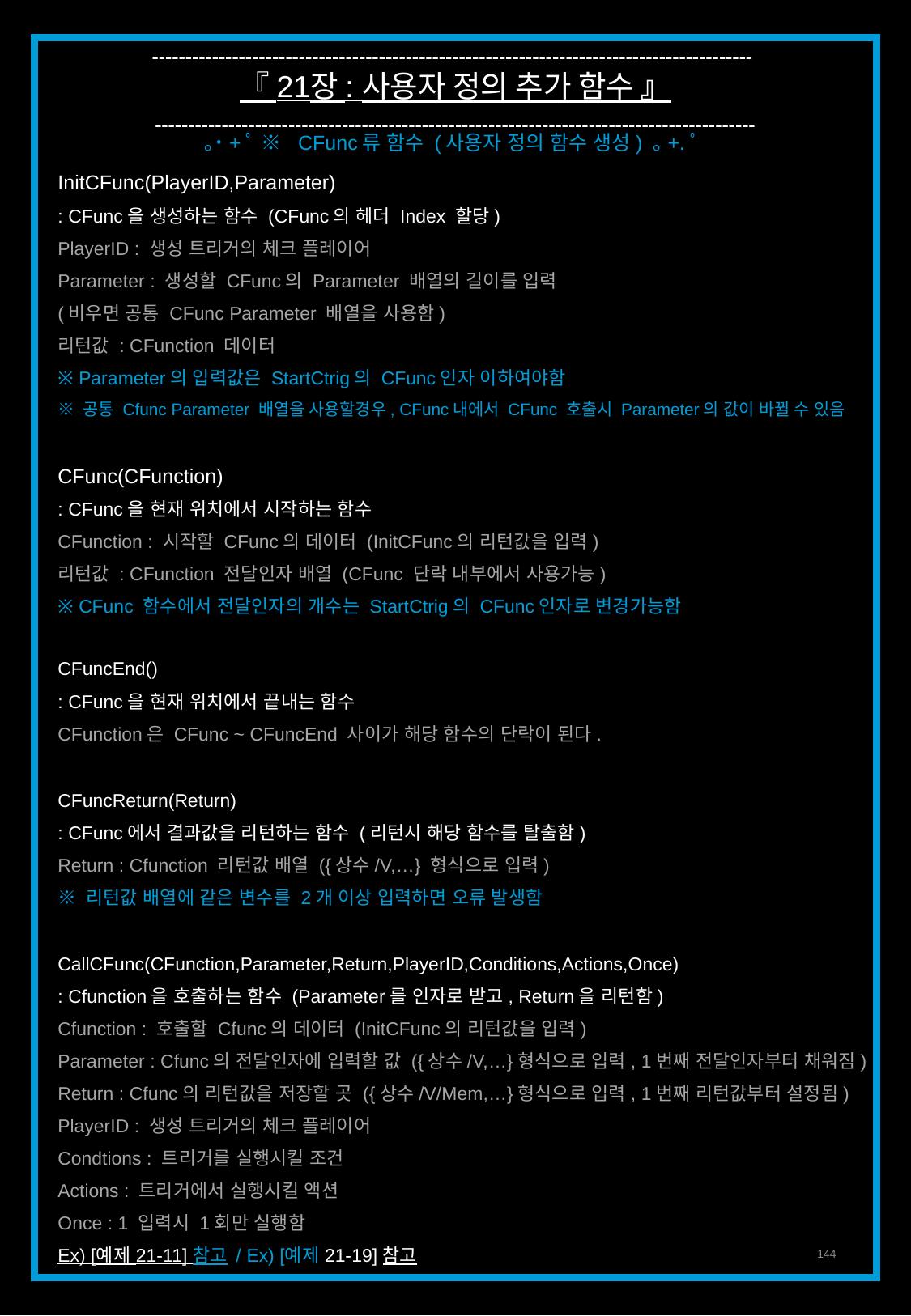

------------------------------------------------------------------------------------------
『 21장 : 사용자 정의 추가 함수 』
------------------------------------------------------------------------------------------

｡˙+ﾟ ※  CFunc류 함수 (사용자 정의 함수 생성) ｡+.ﾟ
InitCFunc(PlayerID,Parameter)
: CFunc을 생성하는 함수 (CFunc의 헤더 Index 할당)
PlayerID : 생성 트리거의 체크 플레이어
Parameter : 생성할 CFunc의 Parameter 배열의 길이를 입력
(비우면 공통 CFunc Parameter 배열을 사용함)
리턴값 : CFunction 데이터
※ Parameter의 입력값은 StartCtrig의 CFunc인자 이하여야함
※ 공통 Cfunc Parameter 배열을 사용할경우, CFunc내에서 CFunc 호출시 Parameter의 값이 바뀔 수 있음

CFunc(CFunction)
: CFunc을 현재 위치에서 시작하는 함수
CFunction : 시작할 CFunc의 데이터 (InitCFunc의 리턴값을 입력)
리턴값 : CFunction 전달인자 배열 (CFunc 단락 내부에서 사용가능)
※ CFunc 함수에서 전달인자의 개수는 StartCtrig의 CFunc인자로 변경가능함

CFuncEnd()
: CFunc을 현재 위치에서 끝내는 함수
CFunction은 CFunc ~ CFuncEnd 사이가 해당 함수의 단락이 된다.

CFuncReturn(Return)
: CFunc에서 결과값을 리턴하는 함수 (리턴시 해당 함수를 탈출함)
Return : Cfunction 리턴값 배열 ({상수/V,…} 형식으로 입력)
※ 리턴값 배열에 같은 변수를 2개 이상 입력하면 오류 발생함

CallCFunc(CFunction,Parameter,Return,PlayerID,Conditions,Actions,Once)
: Cfunction을 호출하는 함수 (Parameter를 인자로 받고, Return을 리턴함)
Cfunction : 호출할 Cfunc의 데이터 (InitCFunc의 리턴값을 입력)
Parameter : Cfunc의 전달인자에 입력할 값 ({상수/V,…}형식으로 입력, 1번째 전달인자부터 채워짐)
Return : Cfunc의 리턴값을 저장할 곳 ({상수/V/Mem,…}형식으로 입력, 1번째 리턴값부터 설정됨)
PlayerID : 생성 트리거의 체크 플레이어
Condtions : 트리거를 실행시킬 조건
Actions : 트리거에서 실행시킬 액션
Once : 1 입력시 1회만 실행함
Ex) [예제 21-11] 참고 / Ex) [예제 21-19] 참고
144